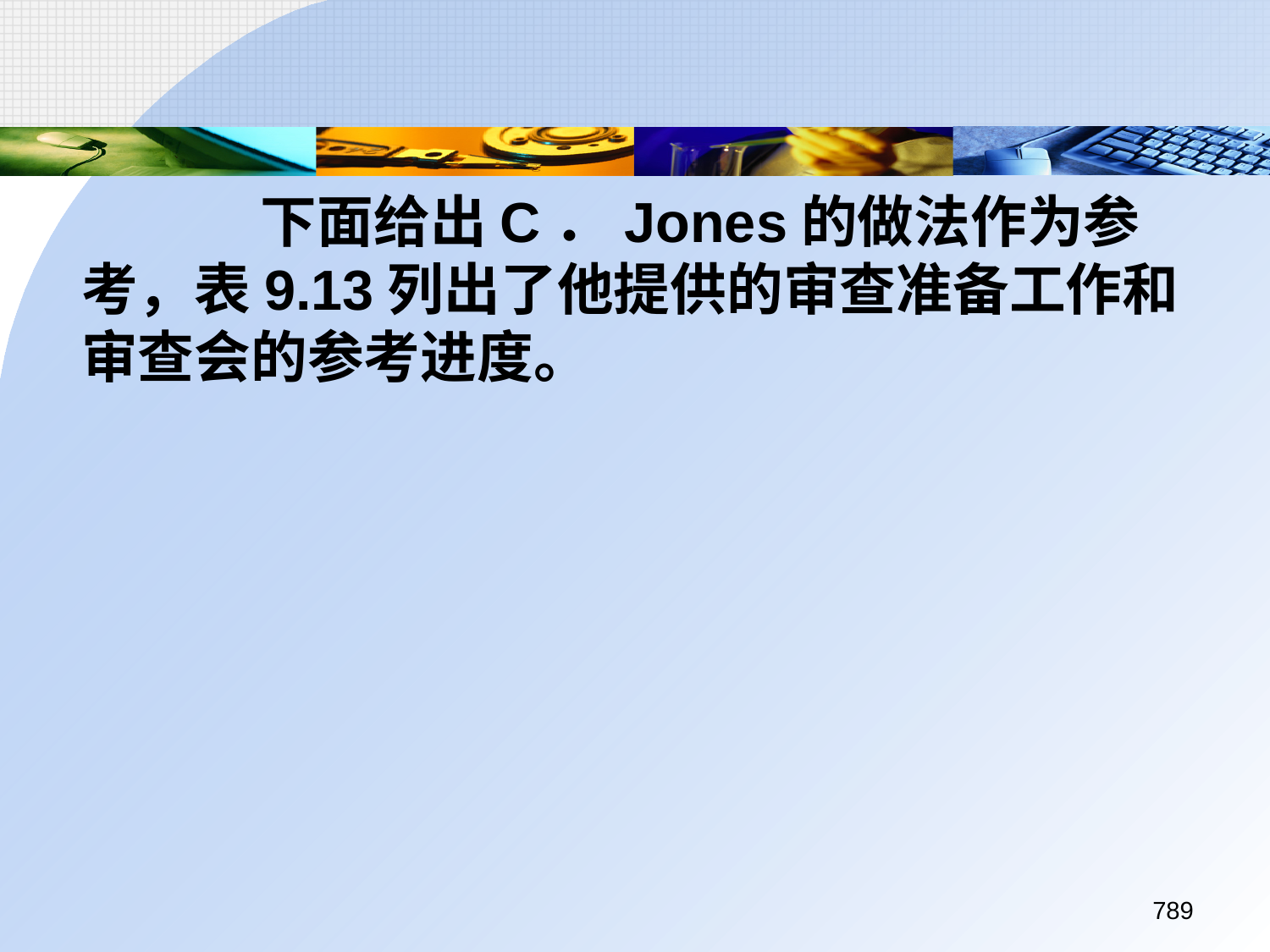

下面给出C．Jones的做法作为参考，表9.13列出了他提供的审查准备工作和审查会的参考进度。

789